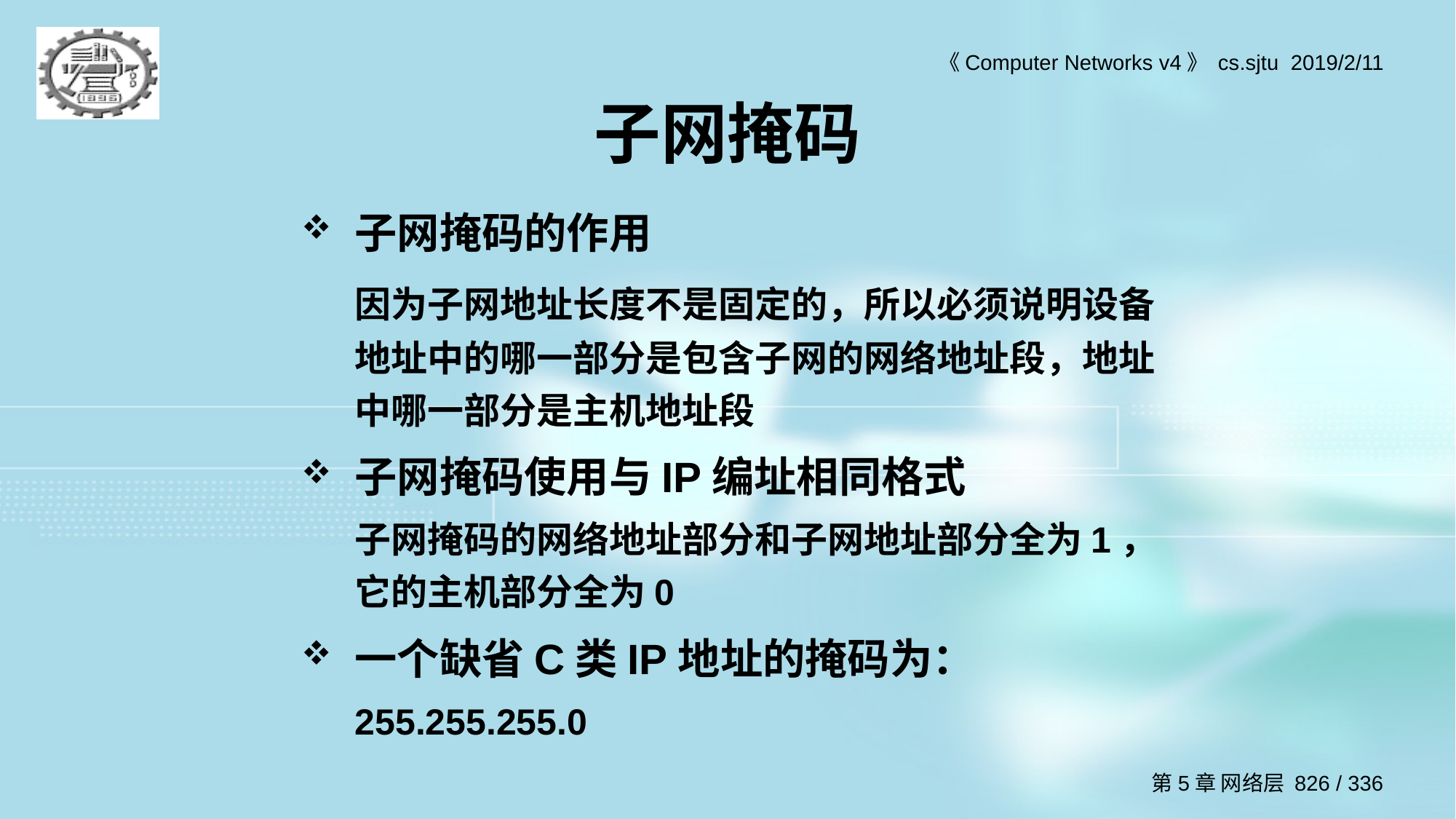

# 子网掩码
子网掩码的作用
	因为子网地址长度不是固定的，所以必须说明设备地址中的哪一部分是包含子网的网络地址段，地址中哪一部分是主机地址段
子网掩码使用与IP编址相同格式
	子网掩码的网络地址部分和子网地址部分全为1，它的主机部分全为0
一个缺省C类IP地址的掩码为：
	255.255.255.0